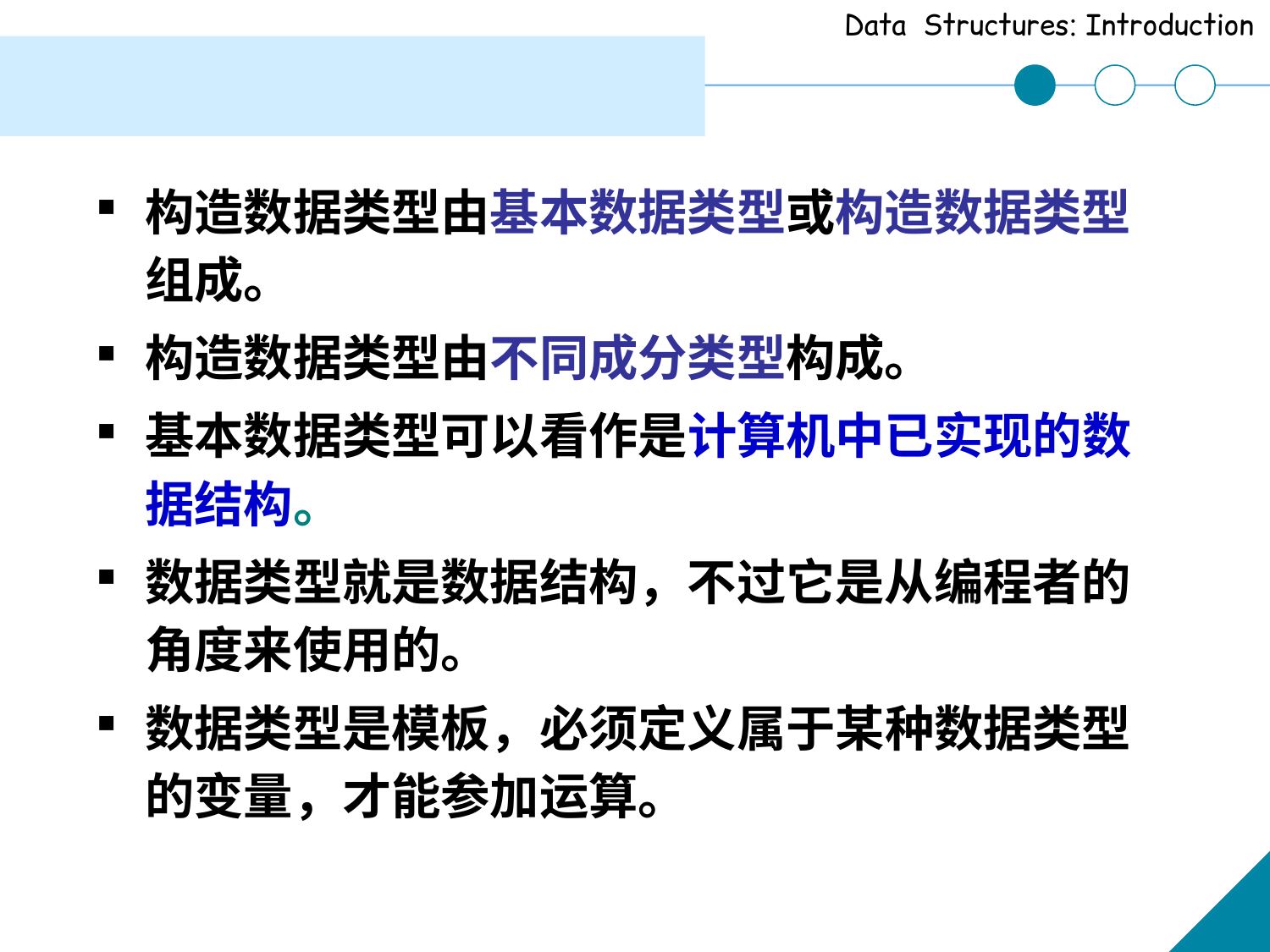

构造数据类型由基本数据类型或构造数据类型组成。
构造数据类型由不同成分类型构成。
基本数据类型可以看作是计算机中已实现的数据结构。
数据类型就是数据结构，不过它是从编程者的角度来使用的。
数据类型是模板，必须定义属于某种数据类型的变量，才能参加运算。